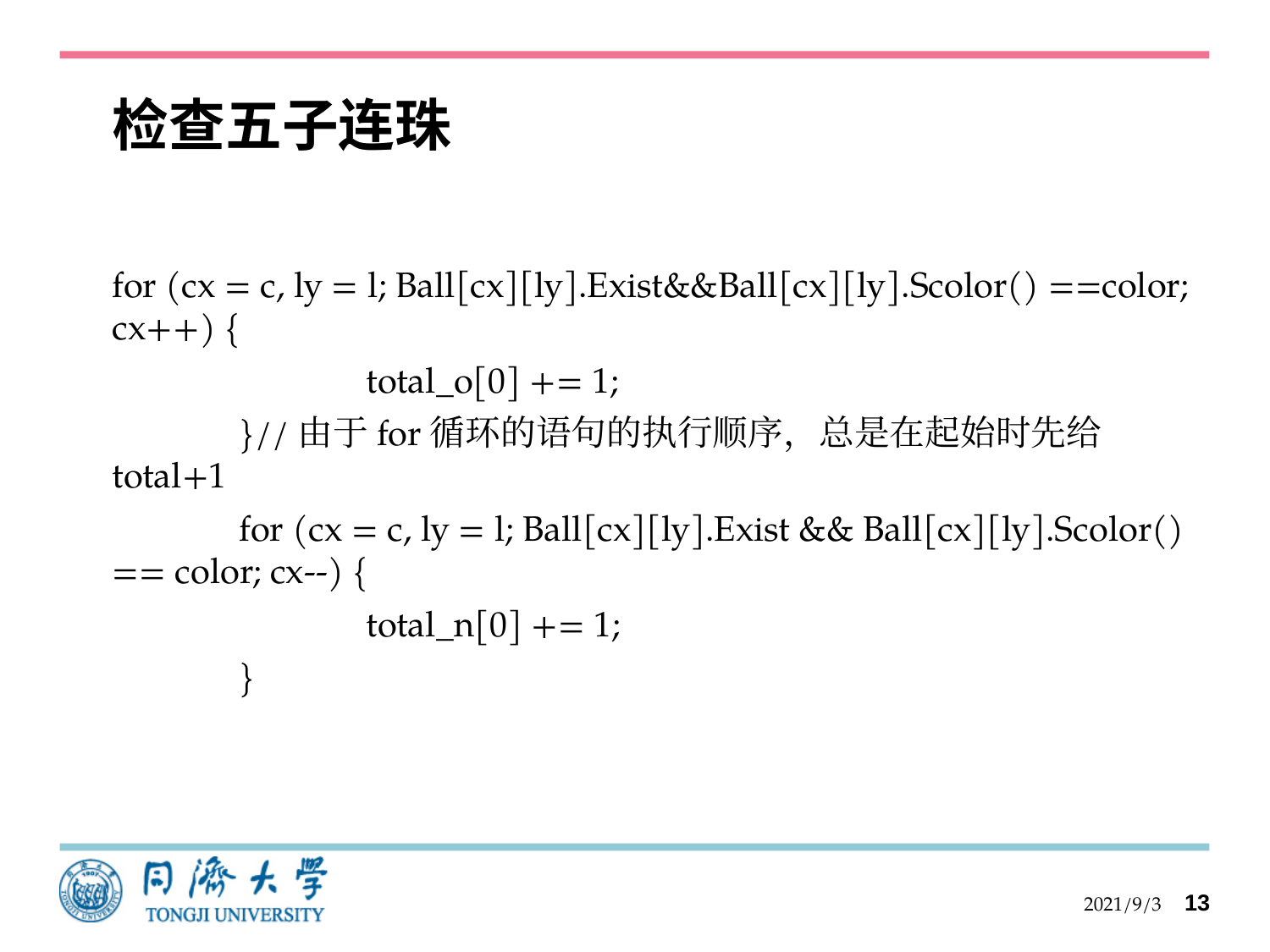

检查五子连珠
for (cx = c, ly = l; Ball[cx][ly].Exist&&Ball[cx][ly].Scolor() ==color; cx++) {
		total_o[0] += 1;
	}//由于for循环的语句的执行顺序，总是在起始时先给total+1
	for (cx = c, ly = l; Ball[cx][ly].Exist && Ball[cx][ly].Scolor() == color; cx--) {
		total_n[0] += 1;
	}
2021/9/3
13